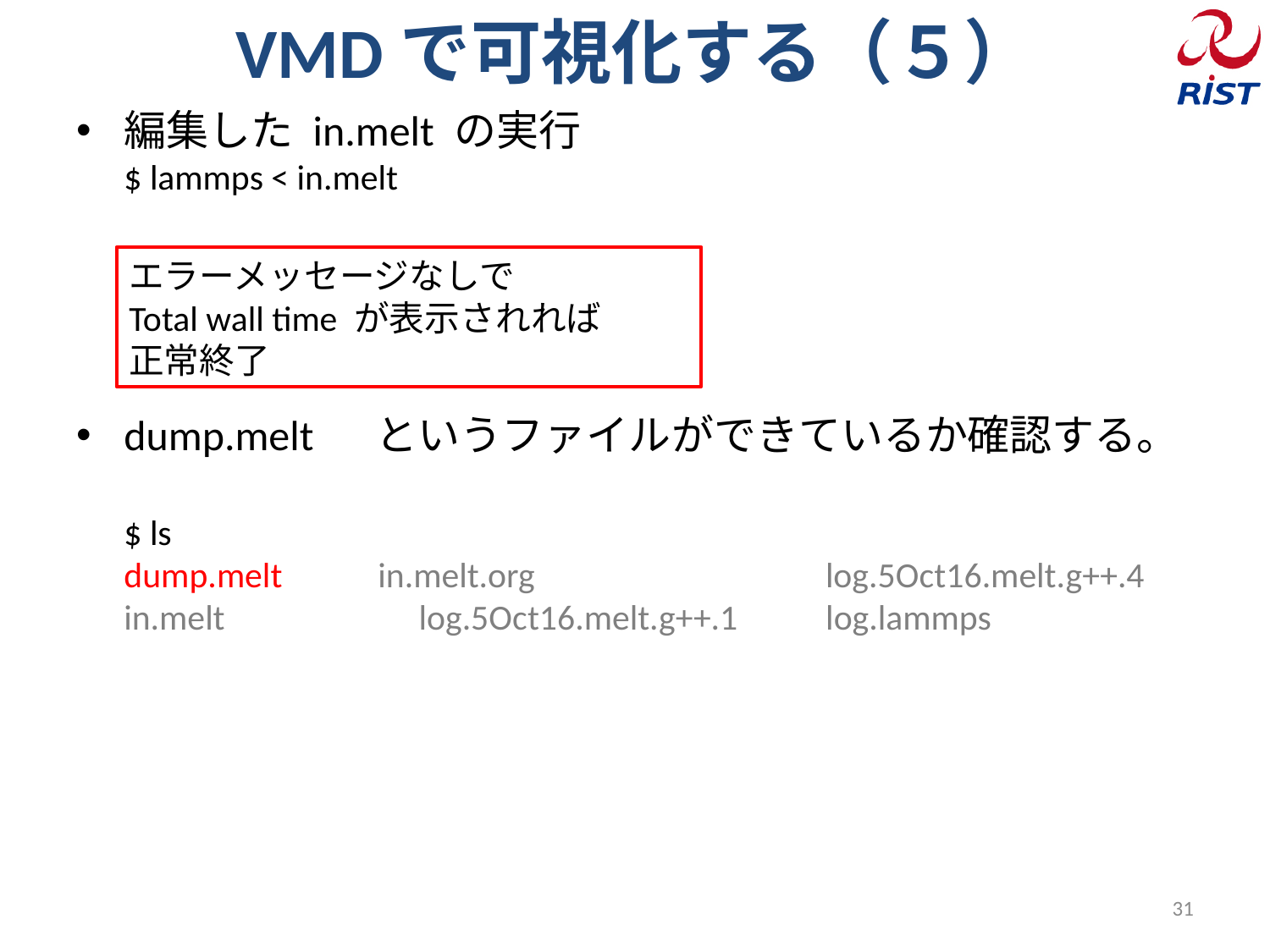

# VMDで可視化する（５）
編集した in.melt の実行
$ lammps < in.melt
dump.melt 　というファイルができているか確認する。
$ ls
﻿dump.melt 　　in.melt.org            　　　　　log.5Oct16.melt.g++.4
in.melt　　　　　log.5Oct16.melt.g++.1　　log.lammps
エラーメッセージなしで
Total wall time が表示されれば
正常終了
31